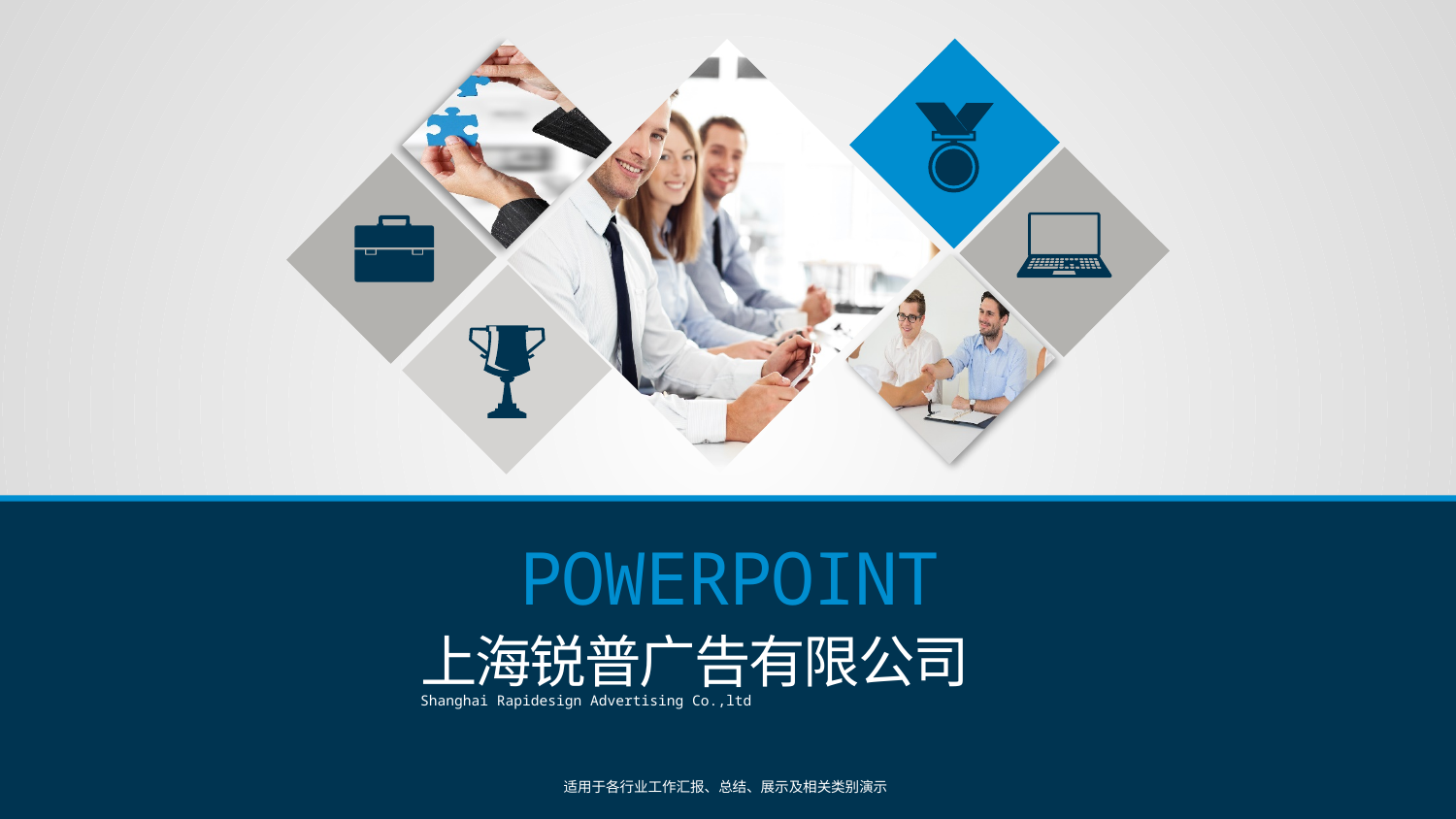

POWERPOINT
上海锐普广告有限公司
Shanghai Rapidesign Advertising Co.,ltd
适用于各行业工作汇报、总结、展示及相关类别演示